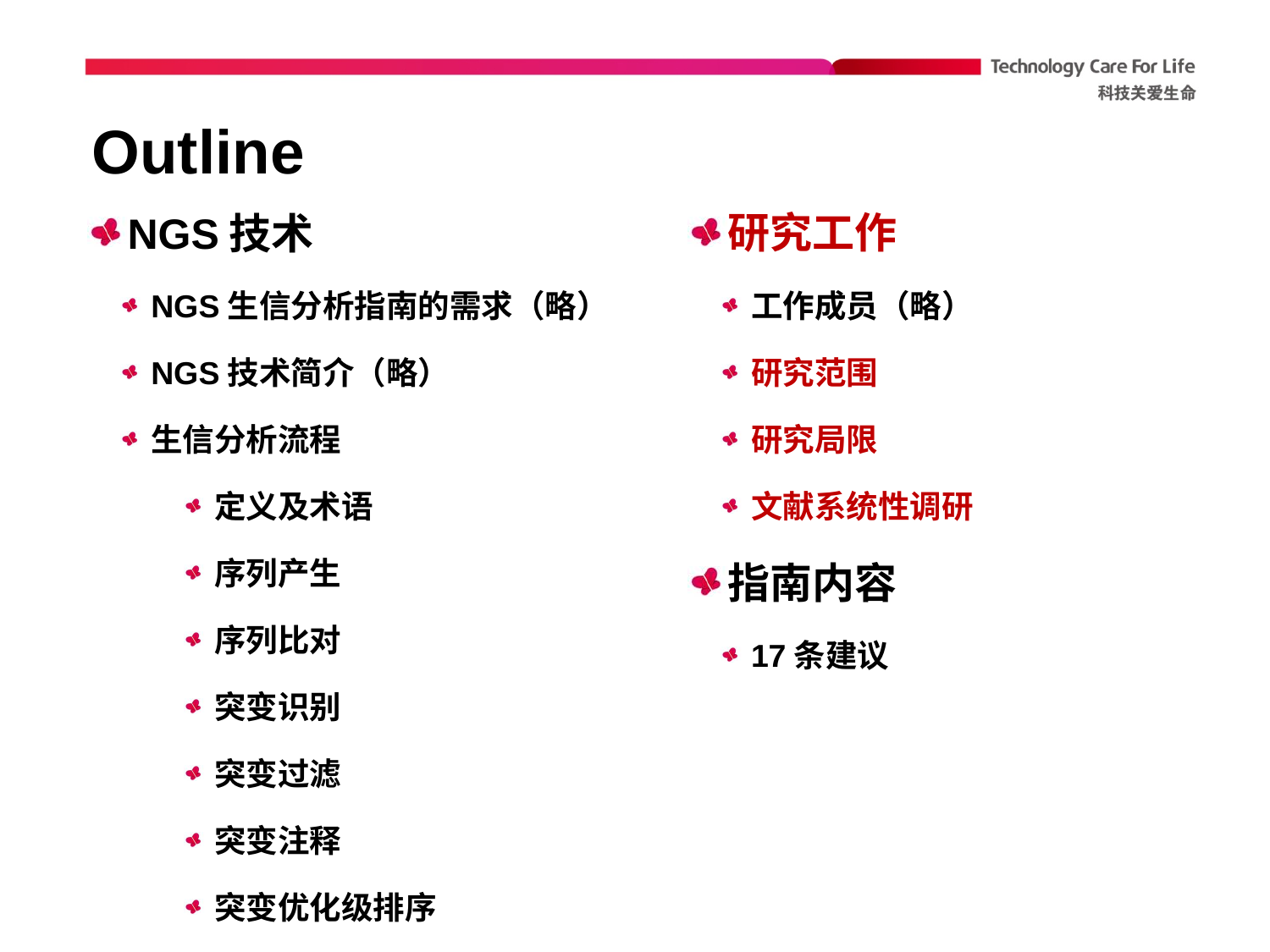

# Outline
NGS技术
NGS生信分析指南的需求（略）
NGS技术简介（略）
生信分析流程
定义及术语
序列产生
序列比对
突变识别
突变过滤
突变注释
突变优化级排序
研究工作
工作成员（略）
研究范围
研究局限
文献系统性调研
指南内容
17条建议